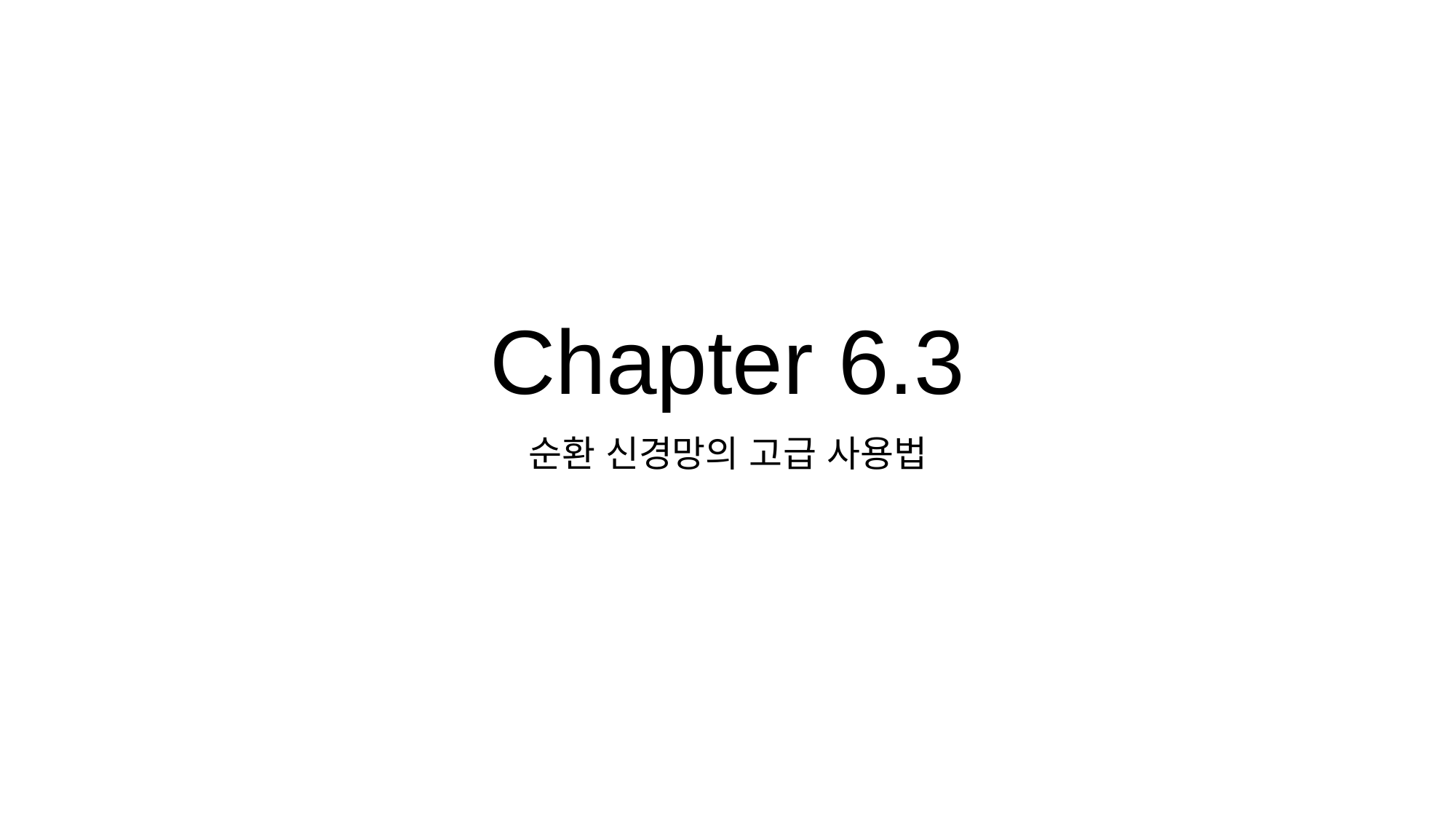

# Chapter 6.3
순환 신경망의 고급 사용법